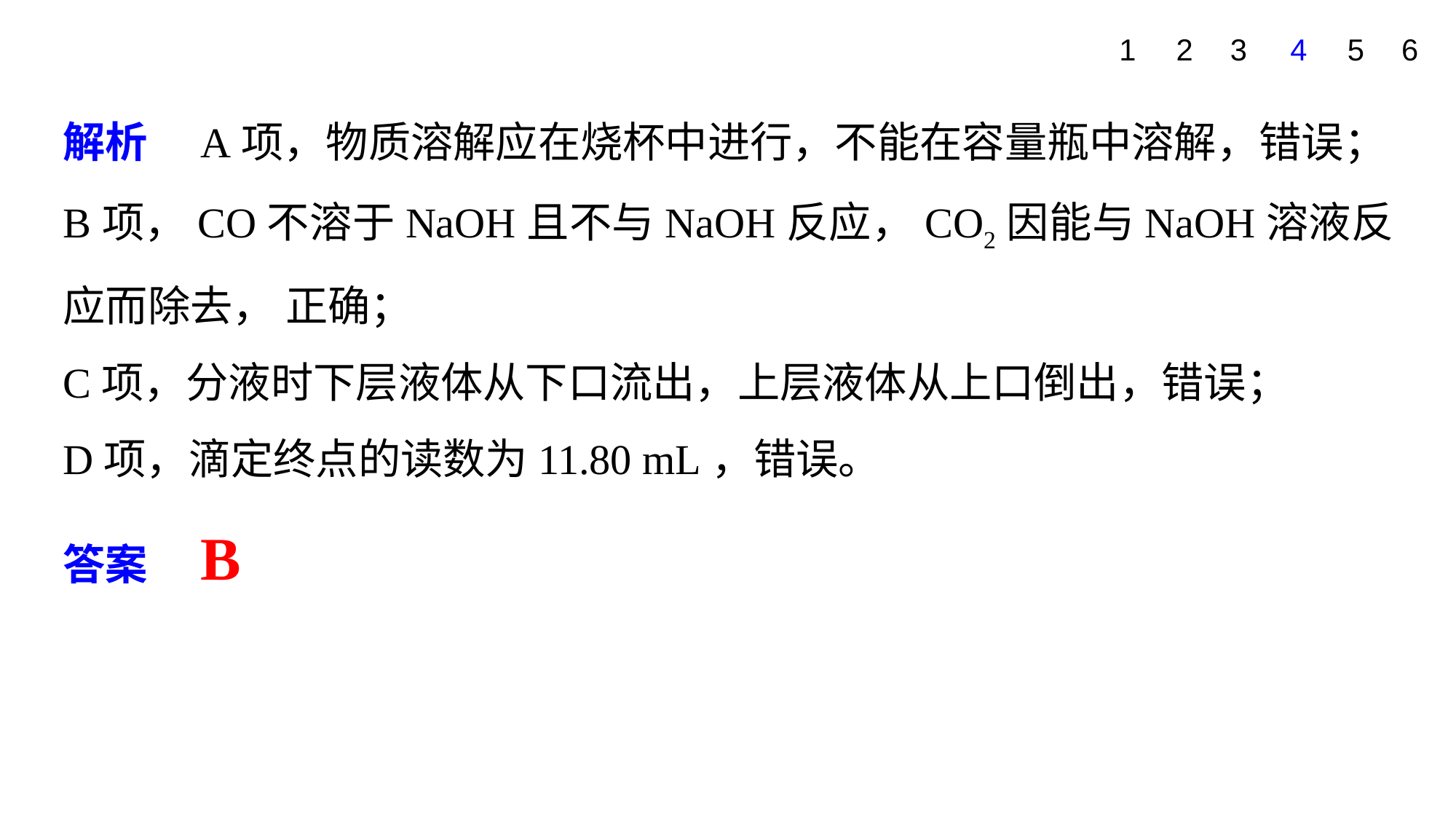

1
2
3
4
5
6
解析　A项，物质溶解应在烧杯中进行，不能在容量瓶中溶解，错误；
B项，CO不溶于NaOH且不与NaOH反应，CO2因能与NaOH溶液反应而除去， 正确；
C项，分液时下层液体从下口流出，上层液体从上口倒出，错误；
D项，滴定终点的读数为11.80 mL，错误。
答案　B